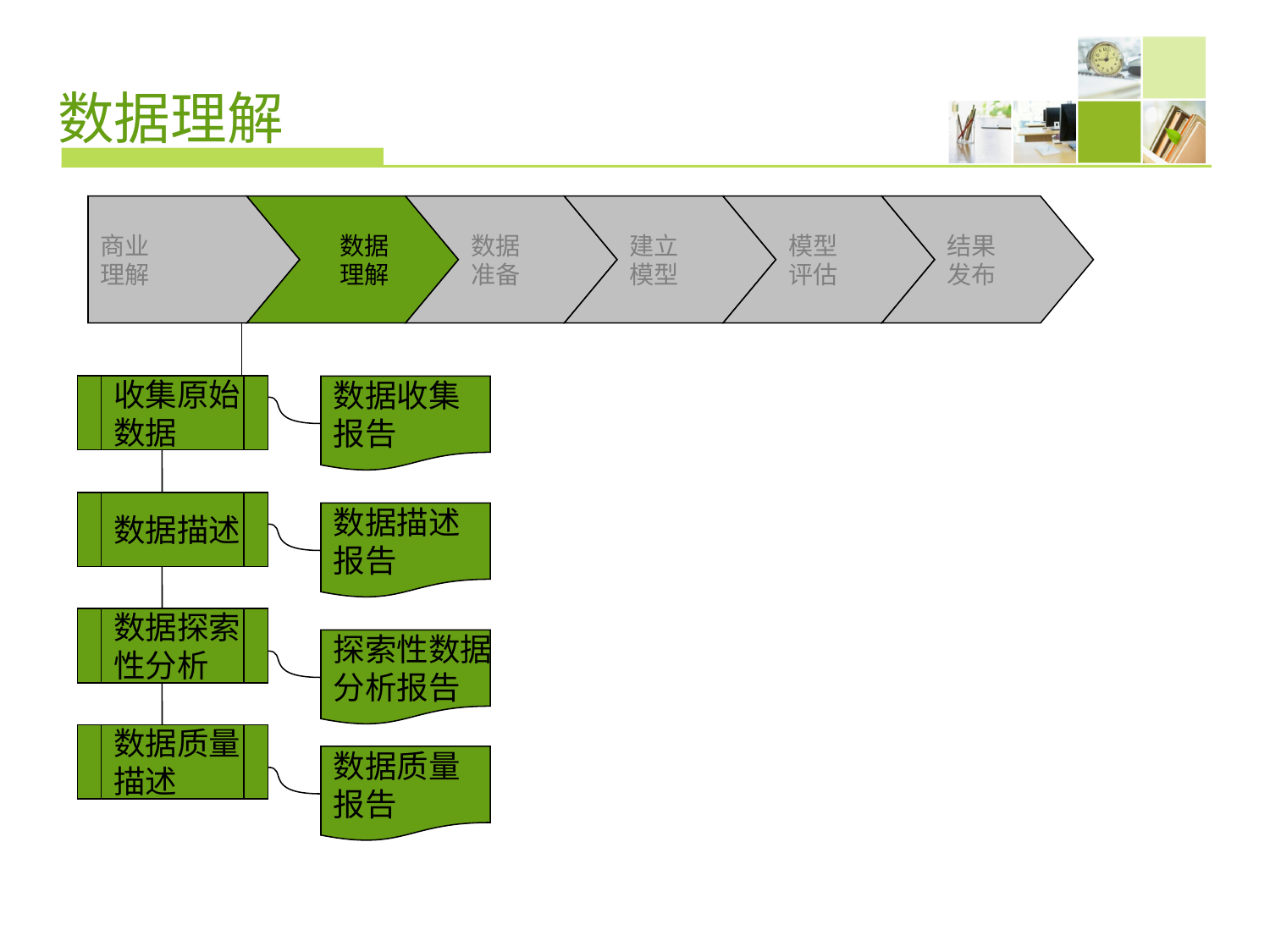

# 数据理解
商业
理解
    数据
    理解
数据
准备
建立
模型
模型
评估
结果
发布

收集原始
数据

数据收集
报告

数据描述

数据描述
报告

数据探索
性分析

探索性数据
分析报告

数据质量
描述

数据质量
报告